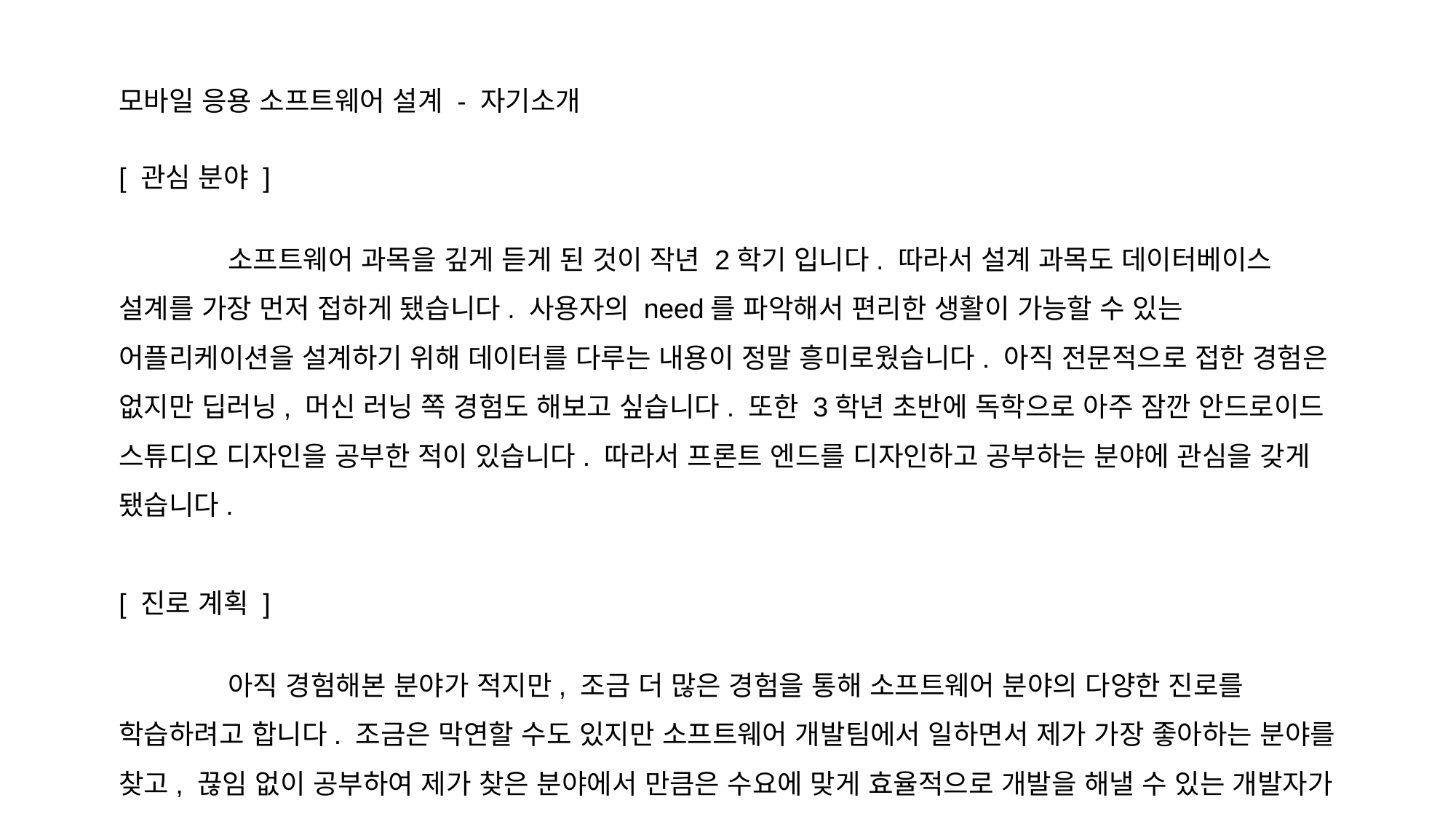

모바일 응용 소프트웨어 설계 - 자기소개

[ 관심 분야 ]

	소프트웨어 과목을 깊게 듣게 된 것이 작년 2학기 입니다. 따라서 설계 과목도 데이터베이스 설계를 가장 먼저 접하게 됐습니다. 사용자의 need를 파악해서 편리한 생활이 가능할 수 있는 어플리케이션을 설계하기 위해 데이터를 다루는 내용이 정말 흥미로웠습니다. 아직 전문적으로 접한 경험은 없지만 딥러닝, 머신 러닝 쪽 경험도 해보고 싶습니다. 또한 3학년 초반에 독학으로 아주 잠깐 안드로이드 스튜디오 디자인을 공부한 적이 있습니다. 따라서 프론트 엔드를 디자인하고 공부하는 분야에 관심을 갖게 됐습니다.

[ 진로 계획 ]

	아직 경험해본 분야가 적지만, 조금 더 많은 경험을 통해 소프트웨어 분야의 다양한 진로를 학습하려고 합니다. 조금은 막연할 수도 있지만 소프트웨어 개발팀에서 일하면서 제가 가장 좋아하는 분야를 찾고, 끊임 없이 공부하여 제가 찾은 분야에서 만큼은 수요에 맞게 효율적으로 개발을 해낼 수 있는 개발자가 되고 싶습니다.